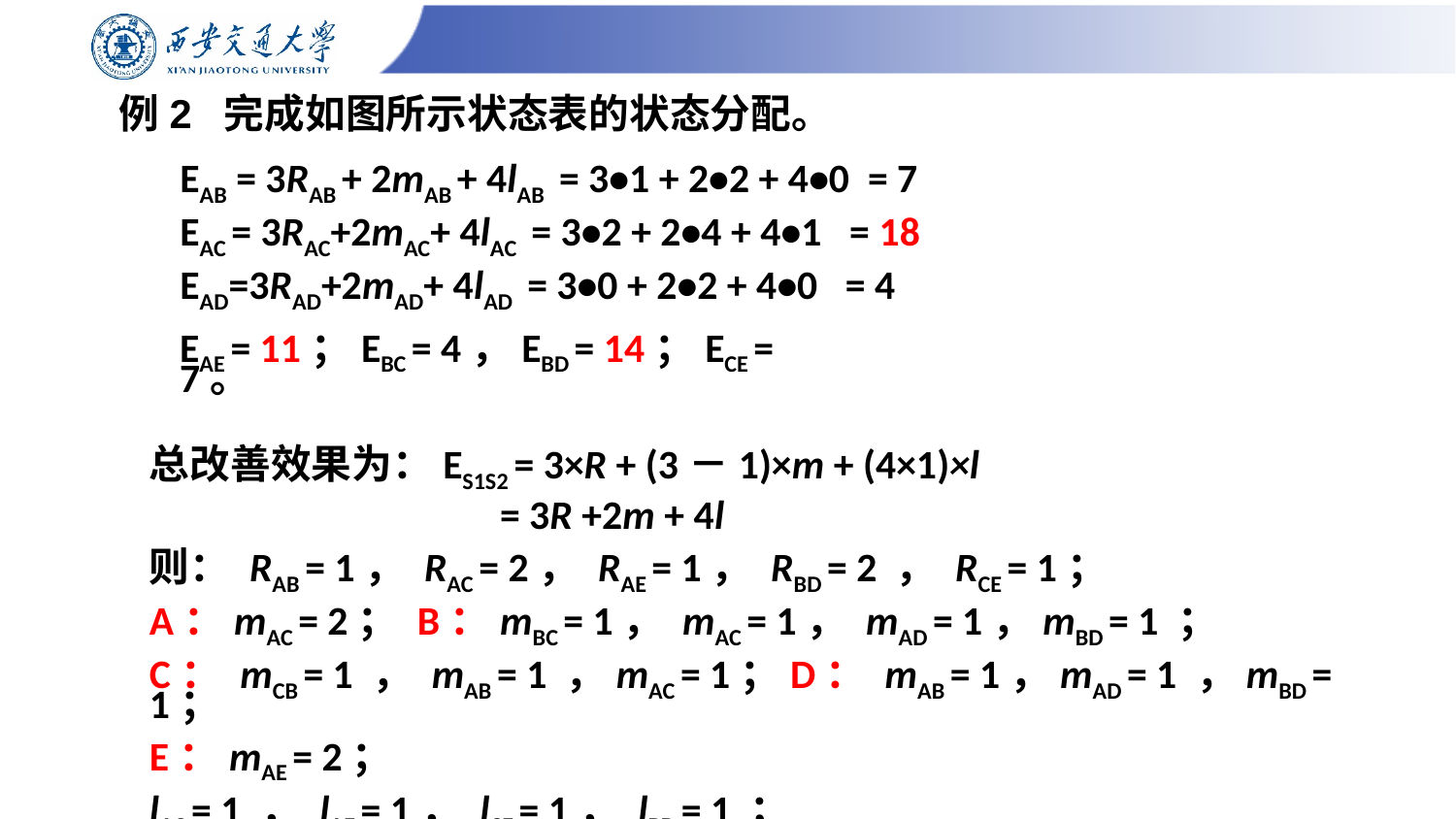

# 例2  完成如图所示状态表的状态分配。
EAB = 3RAB + 2mAB + 4lAB  = 3•1 + 2•2 + 4•0  = 7
EAC = 3RAC+2mAC+ 4lAC  = 3•2 + 2•4 + 4•1   = 18
EAD=3RAD+2mAD+ 4lAD  = 3•0 + 2•2 + 4•0   = 4
EAE = 11；EBC = 4，EBD = 14；ECE = 7。
总改善效果为：ES1S2 = 3×R + (3－1)×m + (4×1)×l
                                      = 3R +2m + 4l
则： RAB = 1， RAC = 2， RAE = 1， RBD = 2 ， RCE = 1；
A：mAC = 2； B：mBC = 1， mAC = 1， mAD = 1，mBD = 1 ；
C： mCB = 1 ， mAB = 1 ，mAC = 1；D： mAB = 1，mAD = 1 ，mBD = 1；
E：mAE = 2；
lAC = 1 ， lAE = 1， lCE = 1， lBD = 1 ；